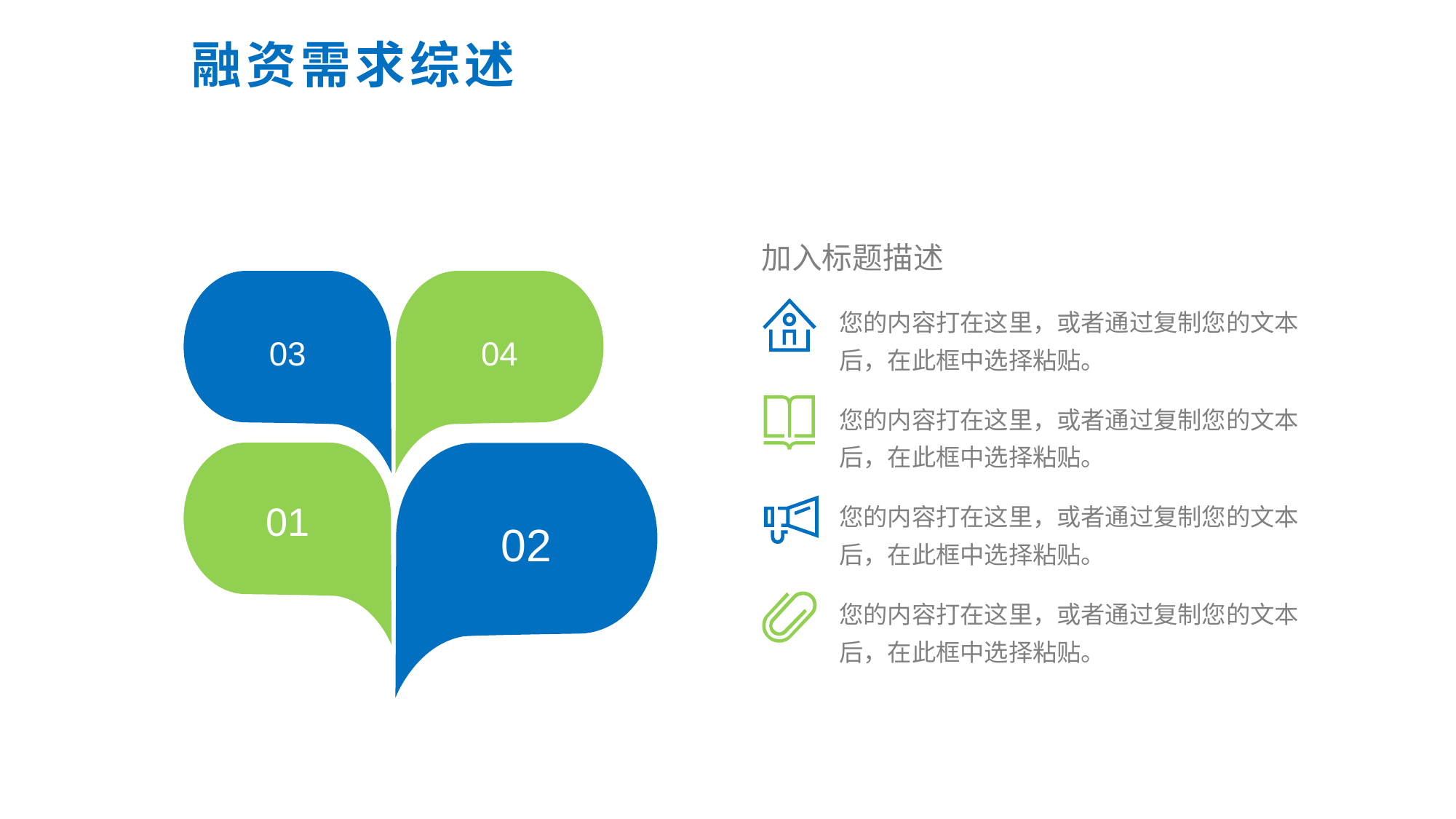

融资需求综述
加入标题描述
您的内容打在这里，或者通过复制您的文本后，在此框中选择粘贴。

您的内容打在这里，或者通过复制您的文本后，在此框中选择粘贴。

您的内容打在这里，或者通过复制您的文本后，在此框中选择粘贴。

您的内容打在这里，或者通过复制您的文本后，在此框中选择粘贴。

03

04

01

02